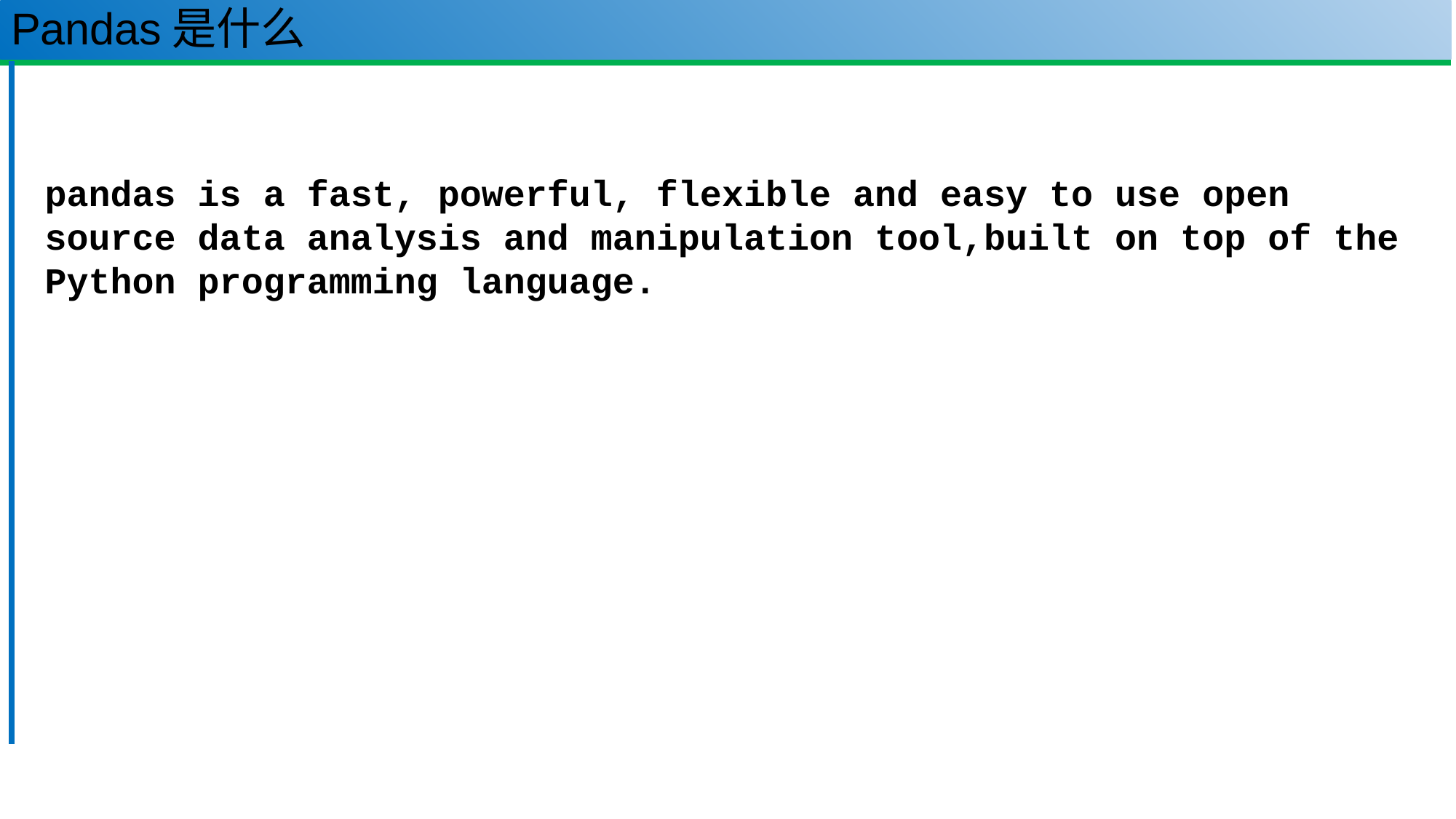

# Pandas是什么
pandas is a fast, powerful, flexible and easy to use open source data analysis and manipulation tool,built on top of the Python programming language.